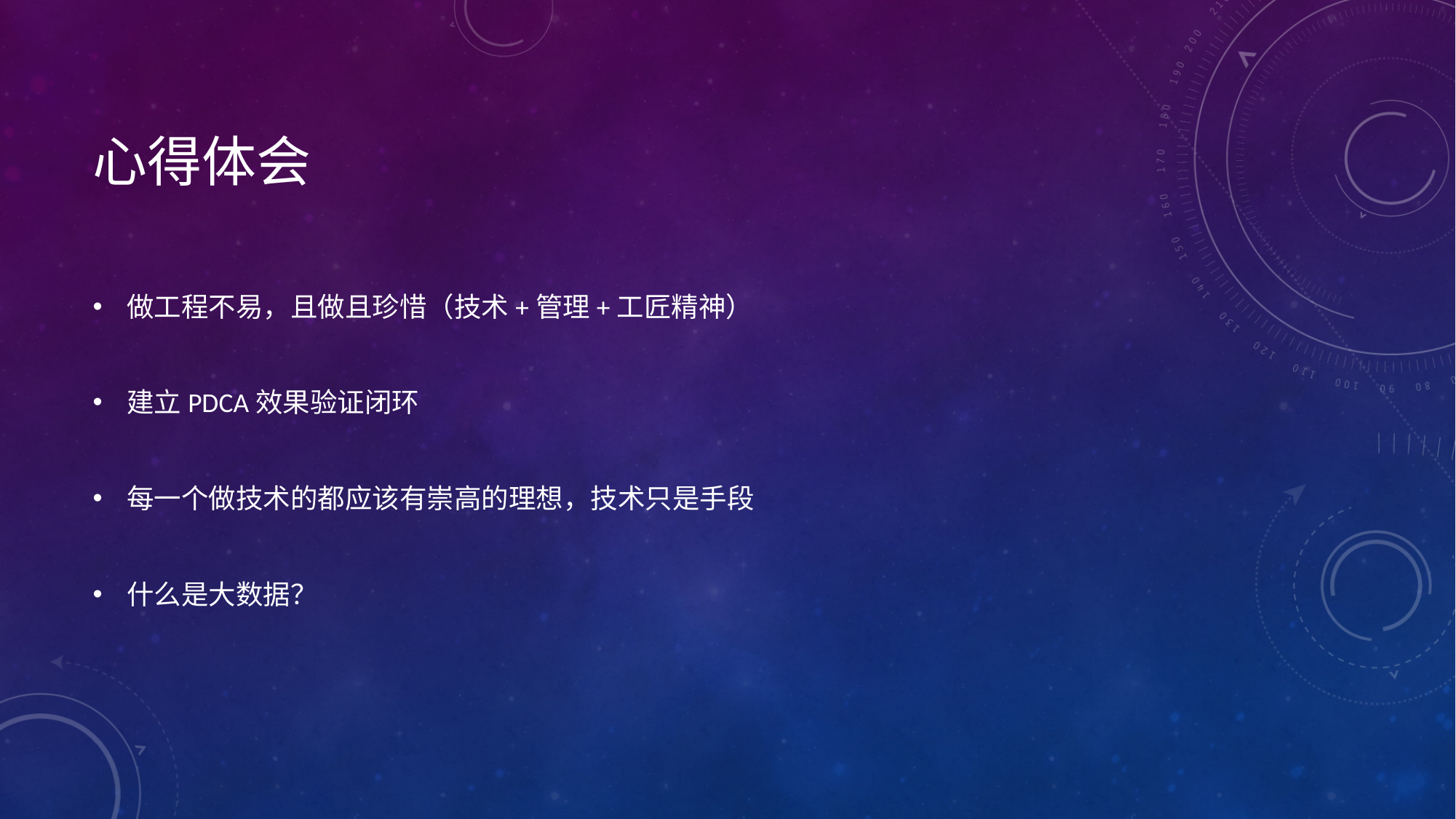

# 心得体会
做工程不易，且做且珍惜（技术+管理+工匠精神）

建立PDCA效果验证闭环

每一个做技术的都应该有崇高的理想，技术只是手段

什么是大数据？